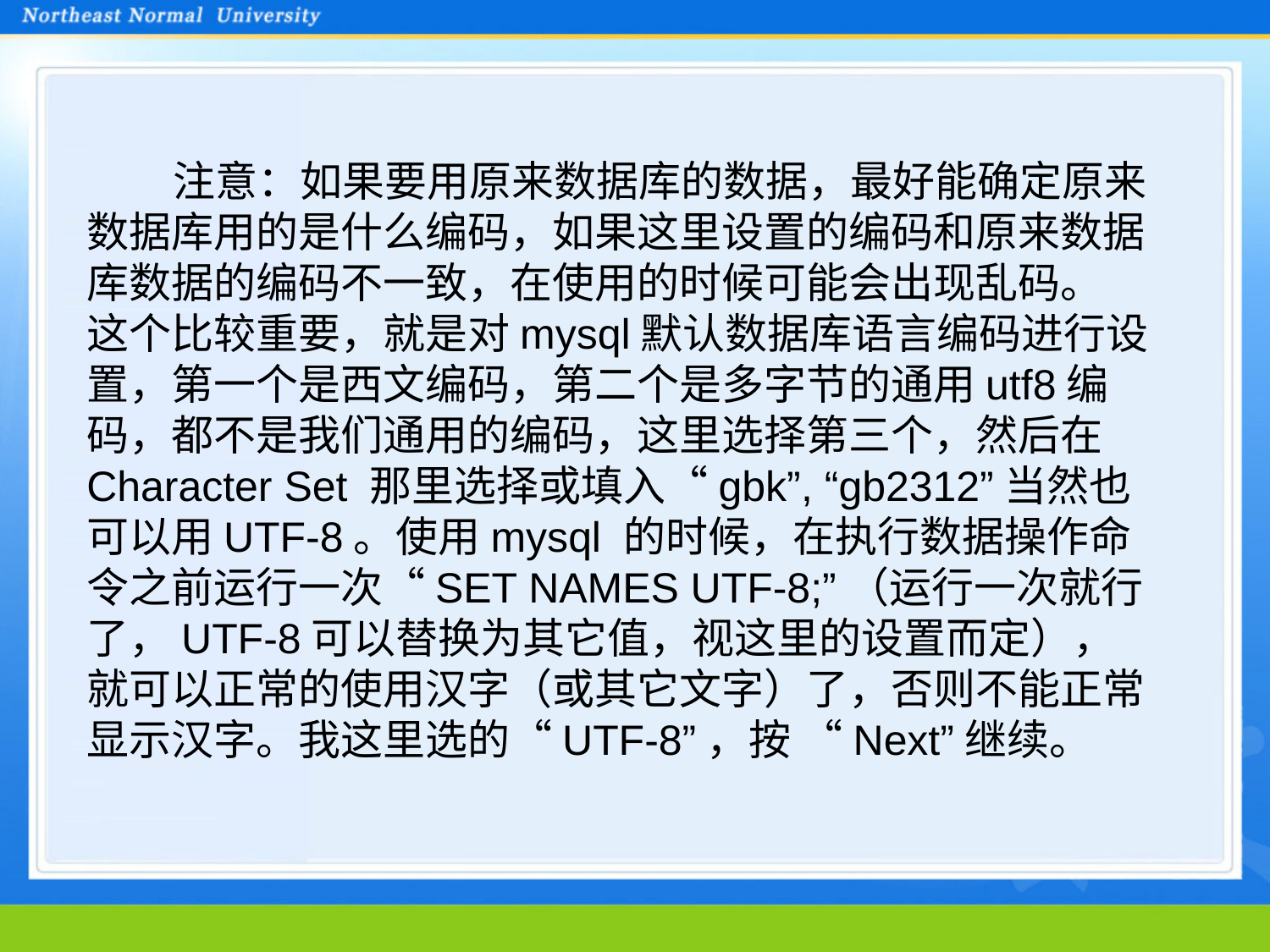

注意：如果要用原来数据库的数据，最好能确定原来数据库用的是什么编码，如果这里设置的编码和原来数据库数据的编码不一致，在使用的时候可能会出现乱码。
这个比较重要，就是对mysql默认数据库语言编码进行设置，第一个是西文编码，第二个是多字节的通用utf8编码，都不是我们通用的编码，这里选择第三个，然后在Character Set 那里选择或填入“gbk”, “gb2312”当然也可以用UTF-8。使用mysql 的时候，在执行数据操作命令之前运行一次“SET NAMES UTF-8;”（运行一次就行了，UTF-8可以替换为其它值，视这里的设置而定），就可以正常的使用汉字（或其它文字）了，否则不能正常显示汉字。我这里选的“UTF-8”，按 “Next”继续。